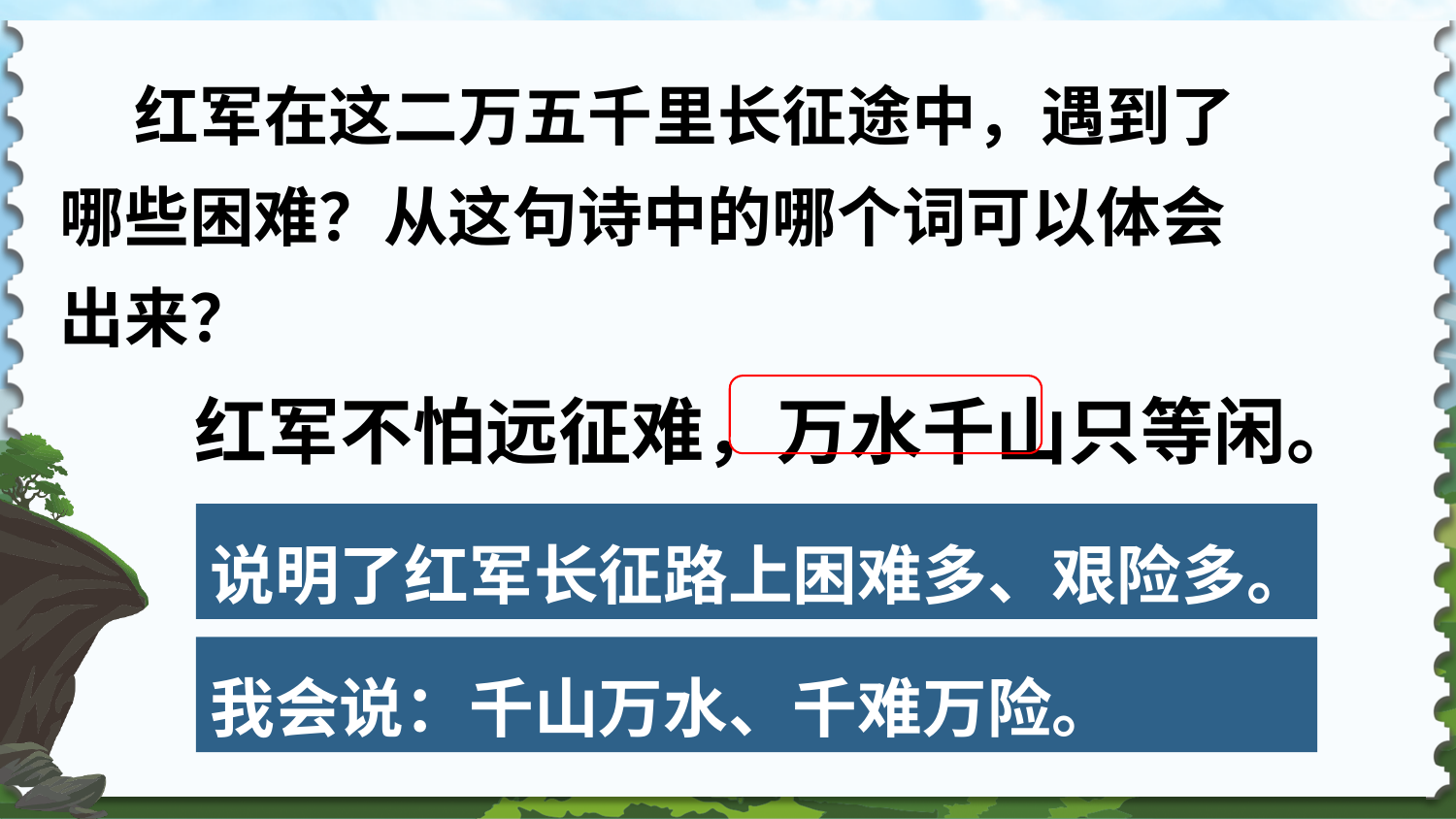

红军在这二万五千里长征途中，遇到了哪些困难？从这句诗中的哪个词可以体会出来？
红军不怕远征难，万水千山只等闲。

说明了红军长征路上困难多、艰险多。
我会说：千山万水、千难万险。